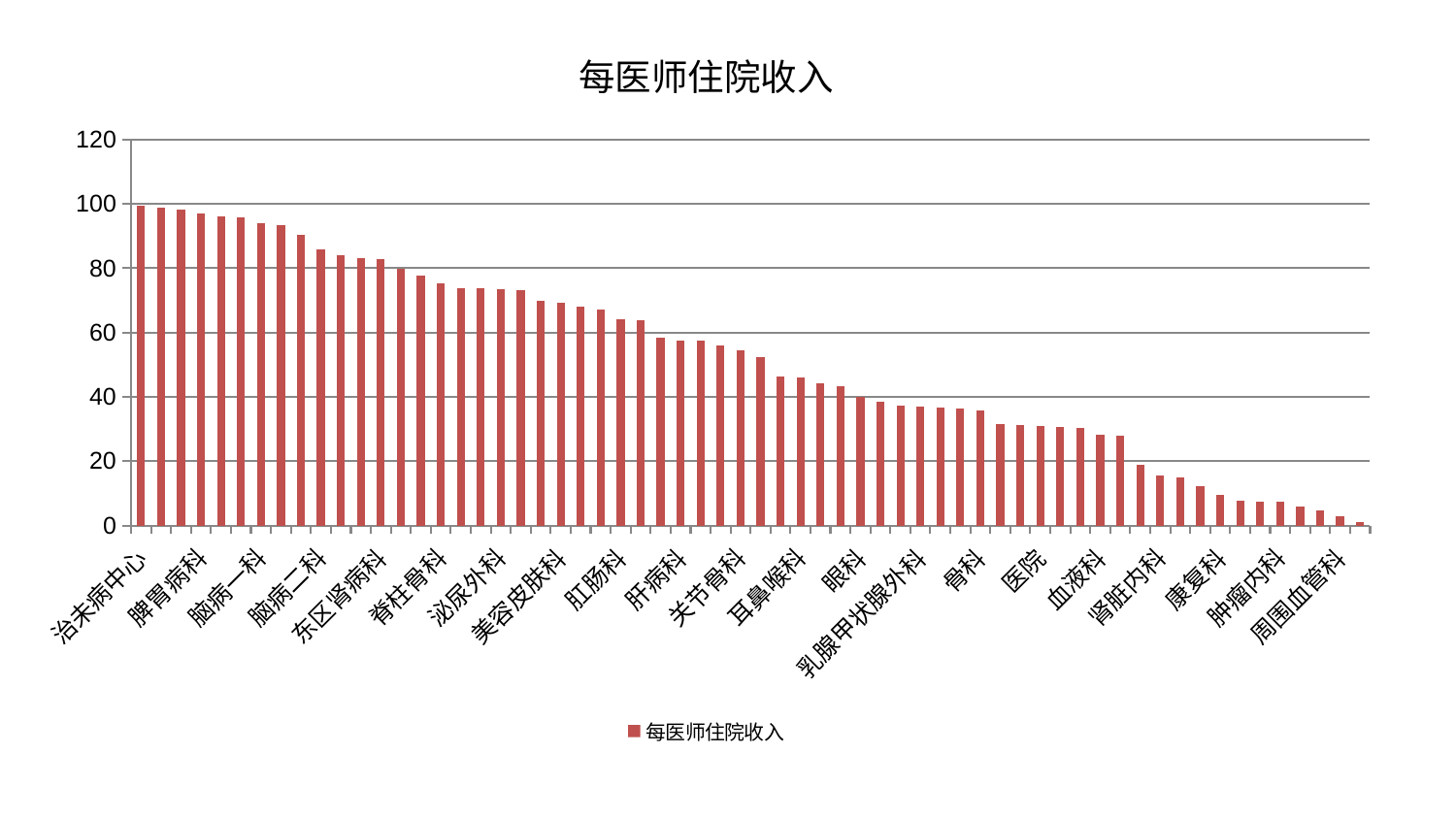

### Chart: 每医师住院收入

| Category | 每医师住院收入 |
|---|---|
| 治未病中心 | 99.50370557100878 |
| 胸外科 | 98.77697287152894 |
| 消化内科 | 98.30856021186698 |
| 脾胃病科 | 97.1292993457159 |
| 产科 | 96.2568295822522 |
| 创伤骨科 | 95.80327290888624 |
| 脑病一科 | 94.02269859282167 |
| 妇二科 | 93.48724371810961 |
| 小儿推拿科 | 90.34272238970264 |
| 脑病二科 | 86.00817799499436 |
| 心病一科 | 84.1425980009713 |
| 呼吸内科 | 83.26048763984633 |
| 东区肾病科 | 82.88457027527296 |
| 心血管内科 | 79.79775165422221 |
| 中医外治中心 | 77.70907280772322 |
| 脊柱骨科 | 75.41700967162568 |
| 综合内科 | 73.8587303572267 |
| 皮肤科 | 73.7834364387504 |
| 泌尿外科 | 73.39473374599083 |
| 推拿科 | 73.26175577098877 |
| 脾胃科消化科合并 | 69.92638511092495 |
| 美容皮肤科 | 69.40968528273676 |
| 东区重症医学科 | 67.93593010222223 |
| 妇科 | 67.02638619278423 |
| 肛肠科 | 64.03225233813117 |
| 显微骨科 | 63.88007149930557 |
| 微创骨科 | 58.41556143292203 |
| 肝病科 | 57.644962369893335 |
| 老年医学科 | 57.36428180533035 |
| 内分泌科 | 55.95332953595573 |
| 关节骨科 | 54.41076327133128 |
| 重症医学科 | 52.41877152084569 |
| 口腔科 | 46.448469606387356 |
| 耳鼻喉科 | 45.9081082437127 |
| 肝胆外科 | 44.09084221449984 |
| 身心医学科 | 43.45489915716332 |
| 眼科 | 39.99008815583424 |
| 心病三科 | 38.43294667901402 |
| 妇科妇二科合并 | 37.23620093684694 |
| 乳腺甲状腺外科 | 36.8598089816556 |
| 神经内科 | 36.57156578347711 |
| 儿科 | 36.227789709889095 |
| 骨科 | 35.84344595837226 |
| 普通外科 | 31.585320200894262 |
| 心病四科 | 31.171933199018675 |
| 医院 | 30.880423549767944 |
| 男科 | 30.63130164861969 |
| 心病二科 | 30.396428862294744 |
| 血液科 | 28.10553670571425 |
| 针灸科 | 28.010113387048243 |
| 运动损伤骨科 | 18.914097667421714 |
| 肾脏内科 | 15.67113146808139 |
| 中医经典科 | 14.972081373399494 |
| 神经外科 | 12.298954249451954 |
| 康复科 | 9.61500033608087 |
| 脑病三科 | 7.712897924317974 |
| 小儿骨科 | 7.484983361387543 |
| 肿瘤内科 | 7.311743892665534 |
| 风湿病科 | 5.871597474088053 |
| 肾病科 | 4.755607626218783 |
| 周围血管科 | 2.8444573520128635 |
| 西区重症医学科 | 1.1044571478084686 |
191